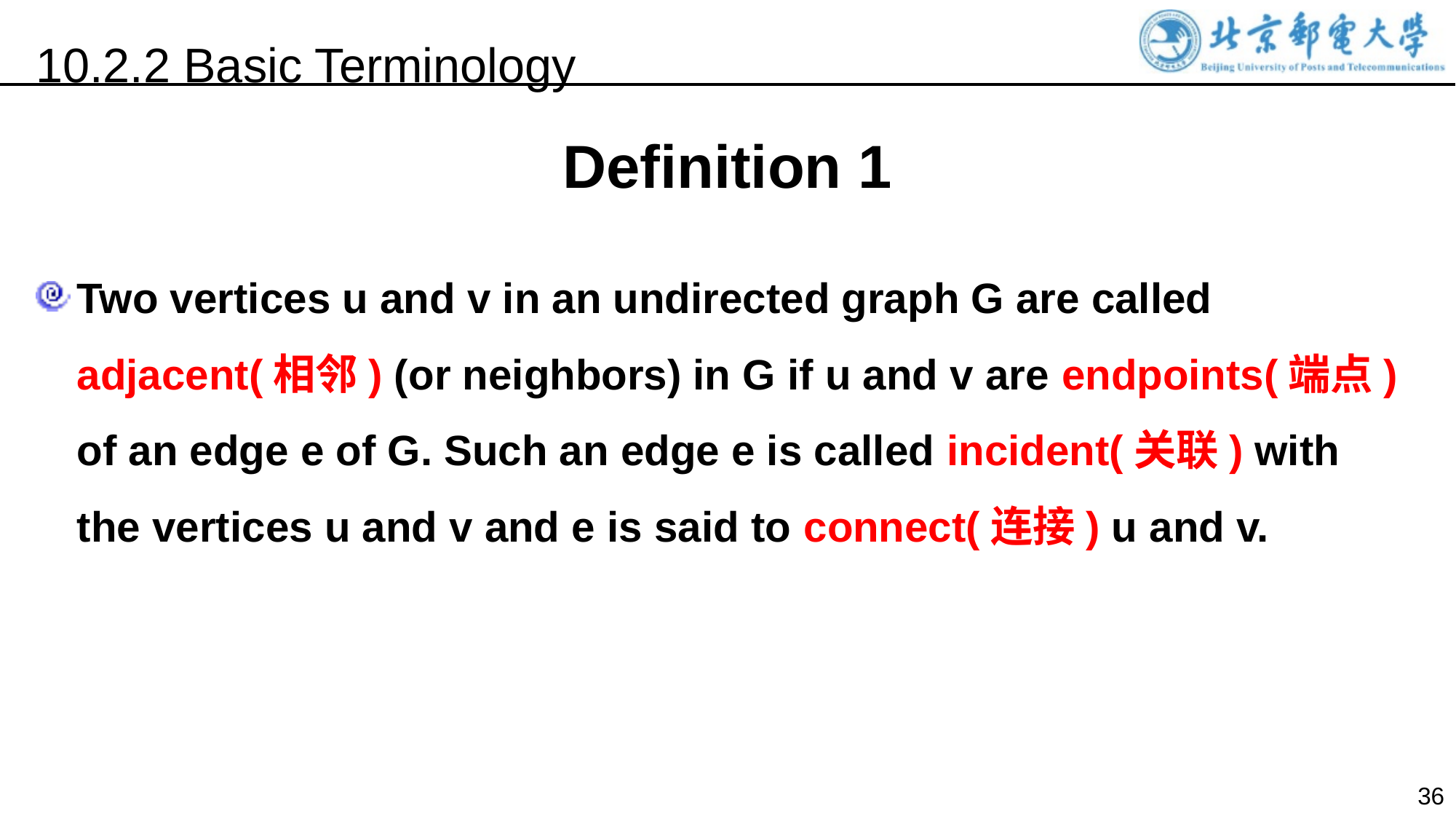

10.2.2 Basic Terminology
Definition 1
Two vertices u and v in an undirected graph G are called adjacent(相邻) (or neighbors) in G if u and v are endpoints(端点) of an edge e of G. Such an edge e is called incident(关联) with the vertices u and v and e is said to connect(连接) u and v.